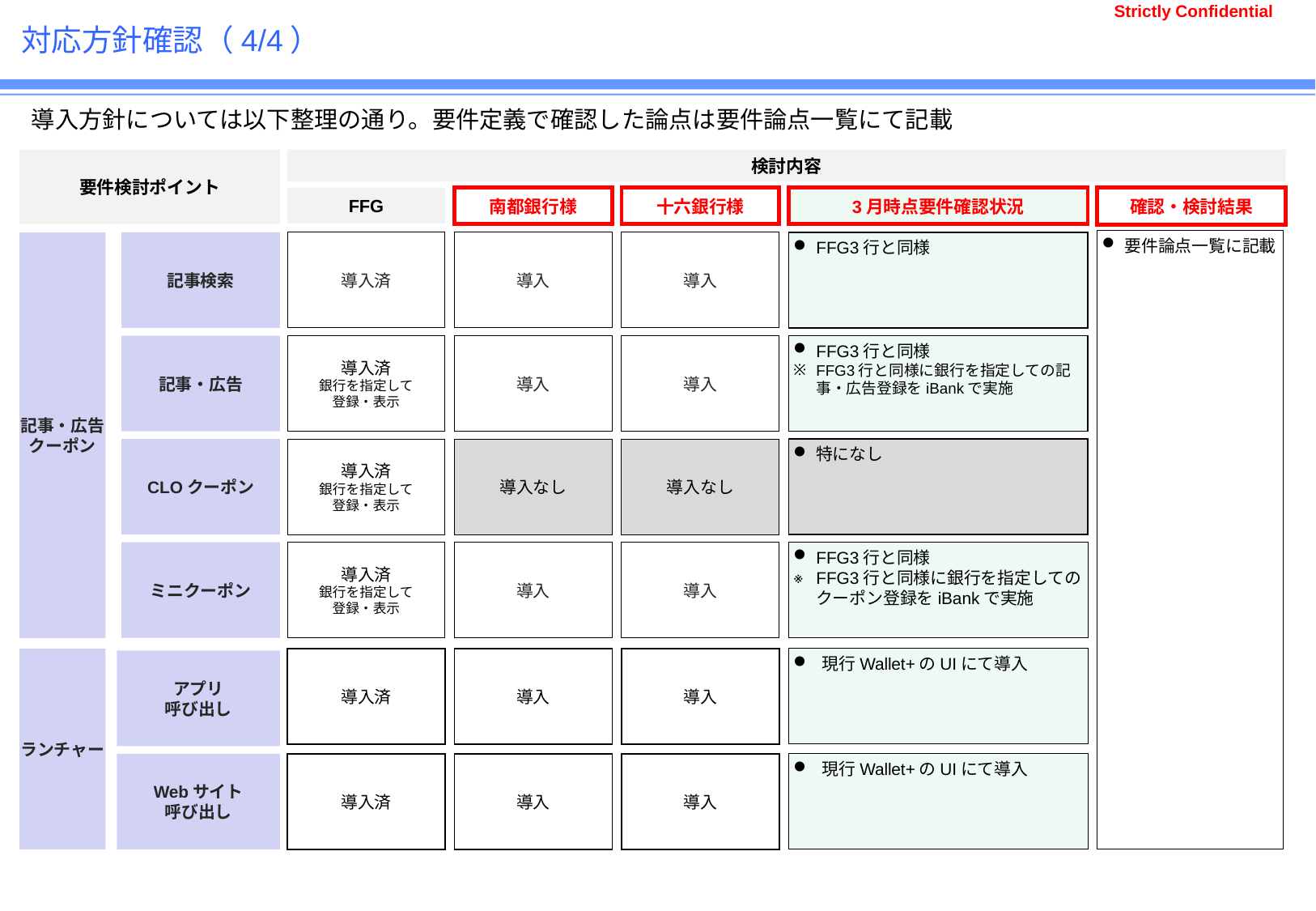

# 対応方針確認（4/4）
導入方針については以下整理の通り。要件定義で確認した論点は要件論点一覧にて記載
検討内容
要件検討ポイント
FFG
南都銀行様
十六銀行様
3月時点要件確認状況
確認・検討結果
要件論点一覧に記載
記事・広告
クーポン
記事検索
導入済
導入
導入
FFG3行と同様
記事・広告
導入済
銀行を指定して
登録・表示
導入
導入
FFG3行と同様
FFG3行と同様に銀行を指定しての記事・広告登録をiBankで実施
CLOクーポン
導入済
銀行を指定して
登録・表示
導入なし
導入なし
特になし
ミニクーポン
導入済
銀行を指定して
登録・表示
導入
導入
FFG3行と同様
FFG3行と同様に銀行を指定してのクーポン登録をiBankで実施
ランチャー
現行Wallet+のUIにて導入
導入済
導入
導入
アプリ
呼び出し
Webサイト
呼び出し
導入済
導入
導入
現行Wallet+のUIにて導入